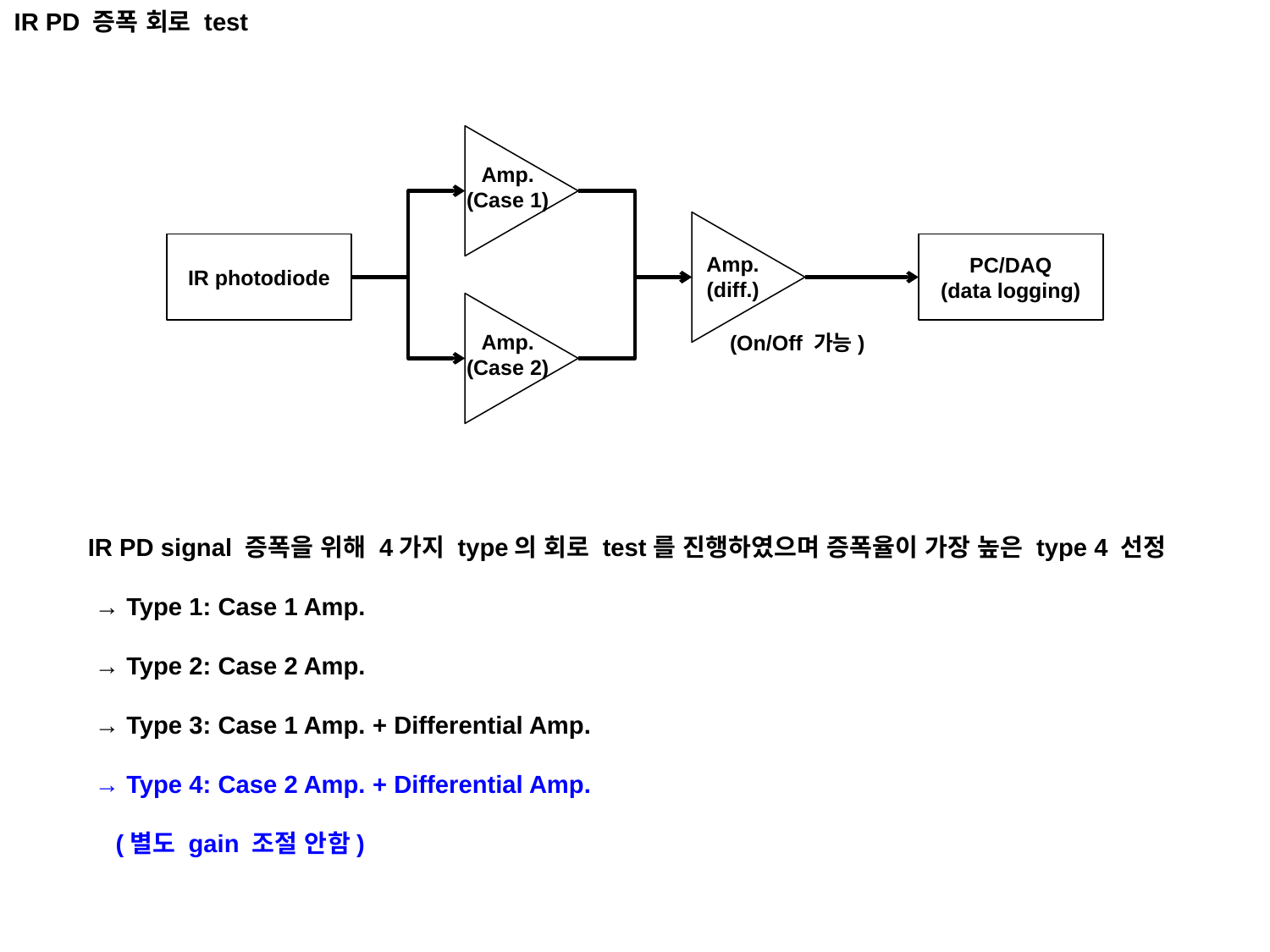

IR PD 증폭 회로 test

Amp.
(Case 1)

IR photodiode
PC/DAQ
(data logging)
Amp.
(diff.)

Amp.
(Case 2)
(On/Off 가능)
IR PD signal 증폭을 위해 4가지 type의 회로 test를 진행하였으며 증폭율이 가장 높은 type 4 선정
 → Type 1: Case 1 Amp.
 → Type 2: Case 2 Amp.
 → Type 3: Case 1 Amp. + Differential Amp.
 → Type 4: Case 2 Amp. + Differential Amp.
    (별도 gain 조절 안함)